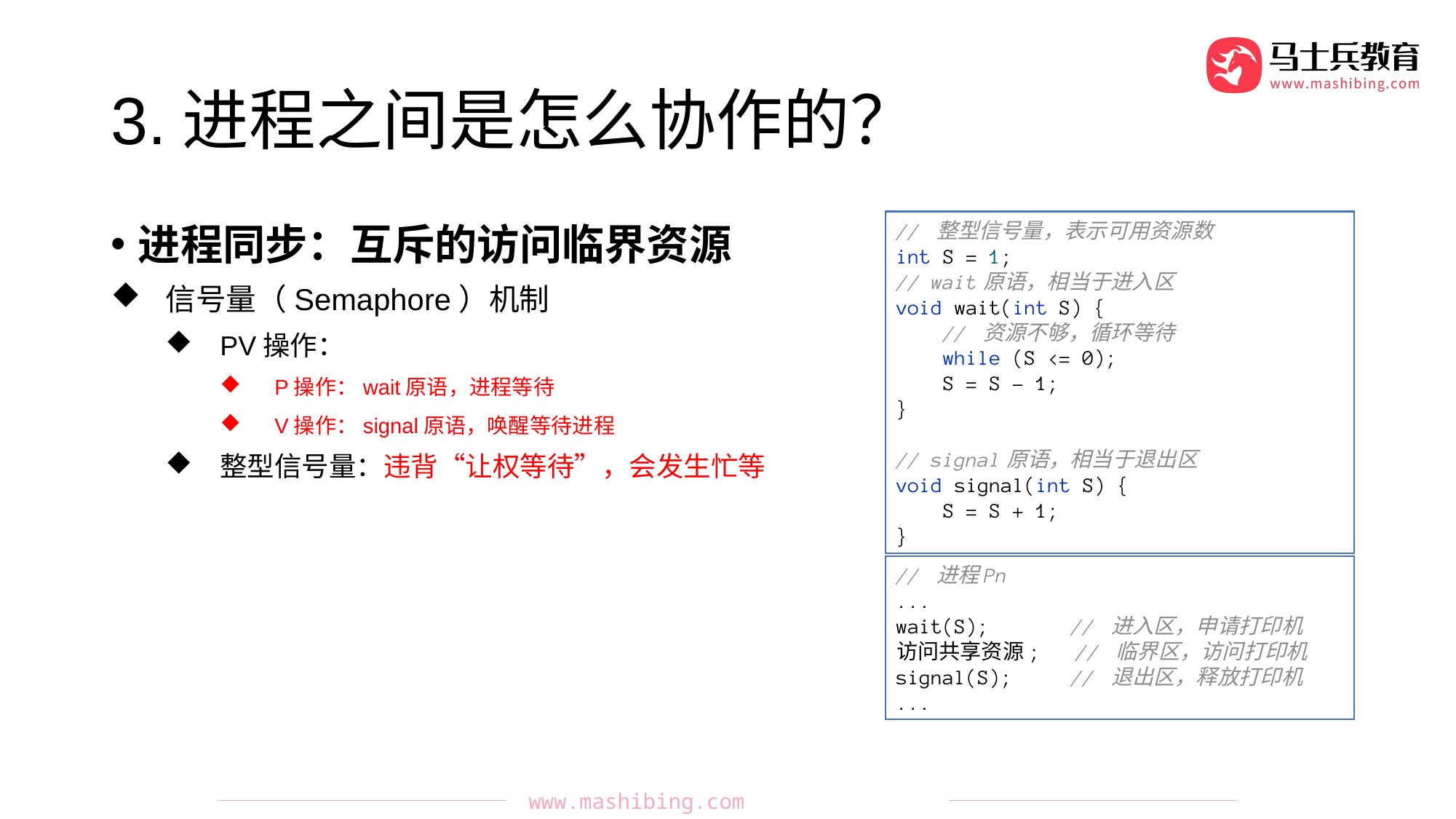

# 3.进程之间是怎么协作的？
// 整型信号量，表示可用资源数
int S = 1;
// wait原语，相当于进入区
void wait(int S) {
    // 资源不够，循环等待
    while (S <= 0);
    S = S - 1;
}

// signal原语，相当于退出区
void signal(int S) {
    S = S + 1;
}
进程同步：互斥的访问临界资源
信号量（Semaphore）机制
PV操作：
P操作：wait原语，进程等待
V操作：signal原语，唤醒等待进程
整型信号量：违背“让权等待”，会发生忙等
// 进程Pn
...
wait(S);       // 进入区，申请打印机
访问共享资源;   // 临界区，访问打印机
signal(S);     // 退出区，释放打印机
...